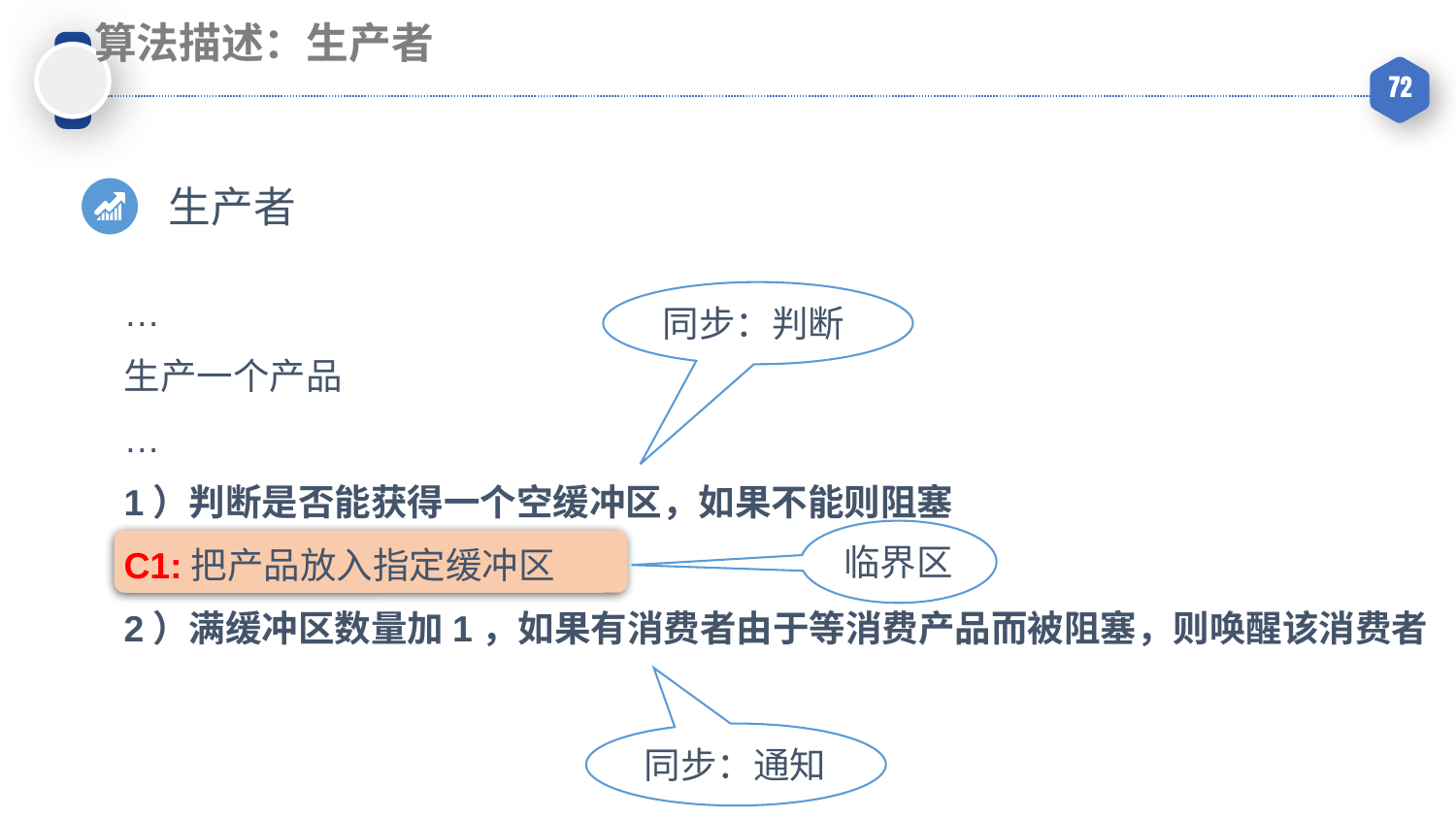

算法描述：生产者

生产者
	…
	生产一个产品
	…
	1）判断是否能获得一个空缓冲区，如果不能则阻塞
	C1:把产品放入指定缓冲区
	2）满缓冲区数量加1，如果有消费者由于等消费产品而被阻塞，则唤醒该消费者

同步：判断
临界区

同步：通知